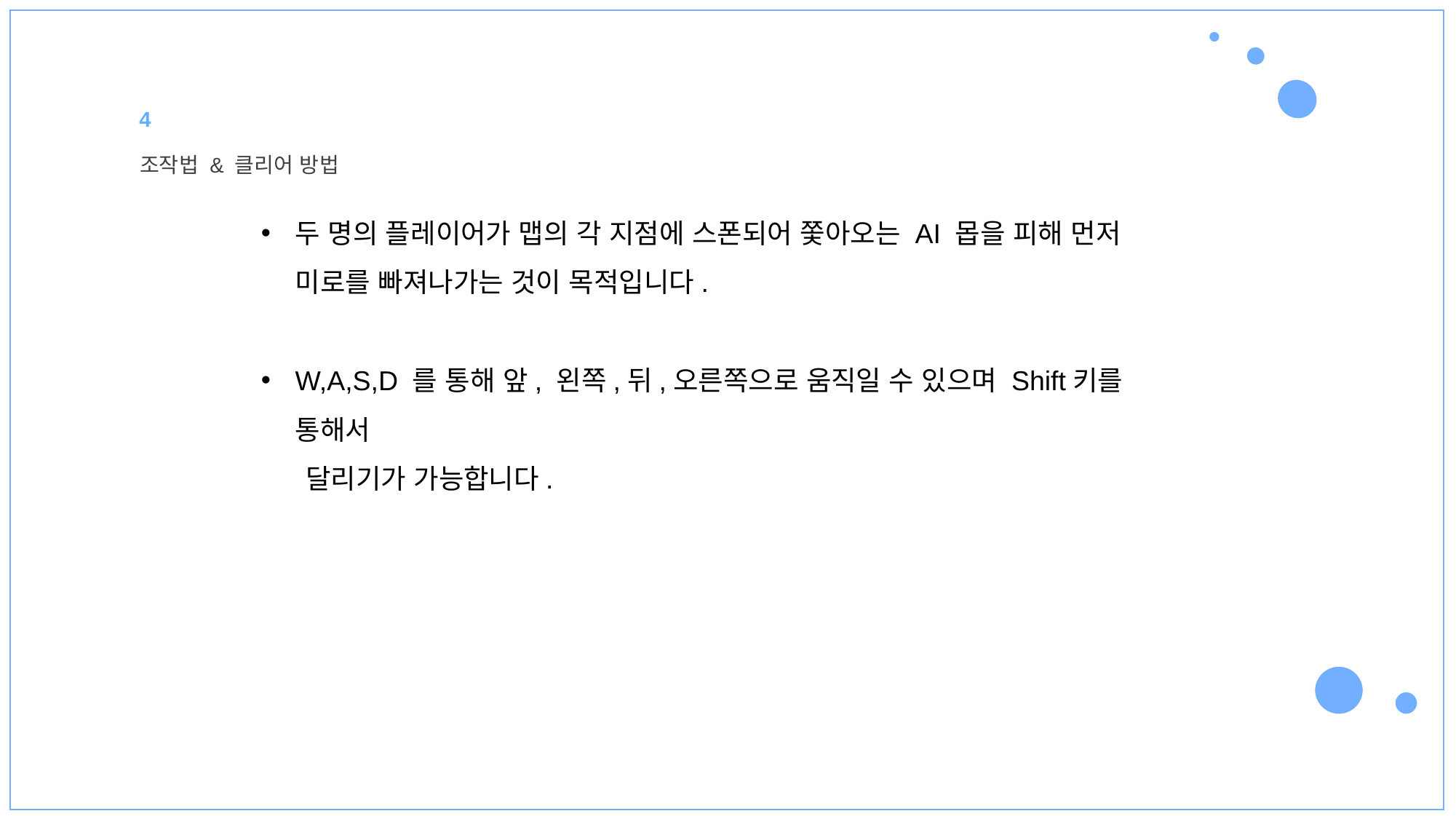

4
조작법 & 클리어 방법
두 명의 플레이어가 맵의 각 지점에 스폰되어 쫓아오는 AI 몹을 피해 먼저 미로를 빠져나가는 것이 목적입니다.

W,A,S,D 를 통해 앞, 왼쪽,뒤,오른쪽으로 움직일 수 있으며 Shift키를 통해서
     달리기가 가능합니다.